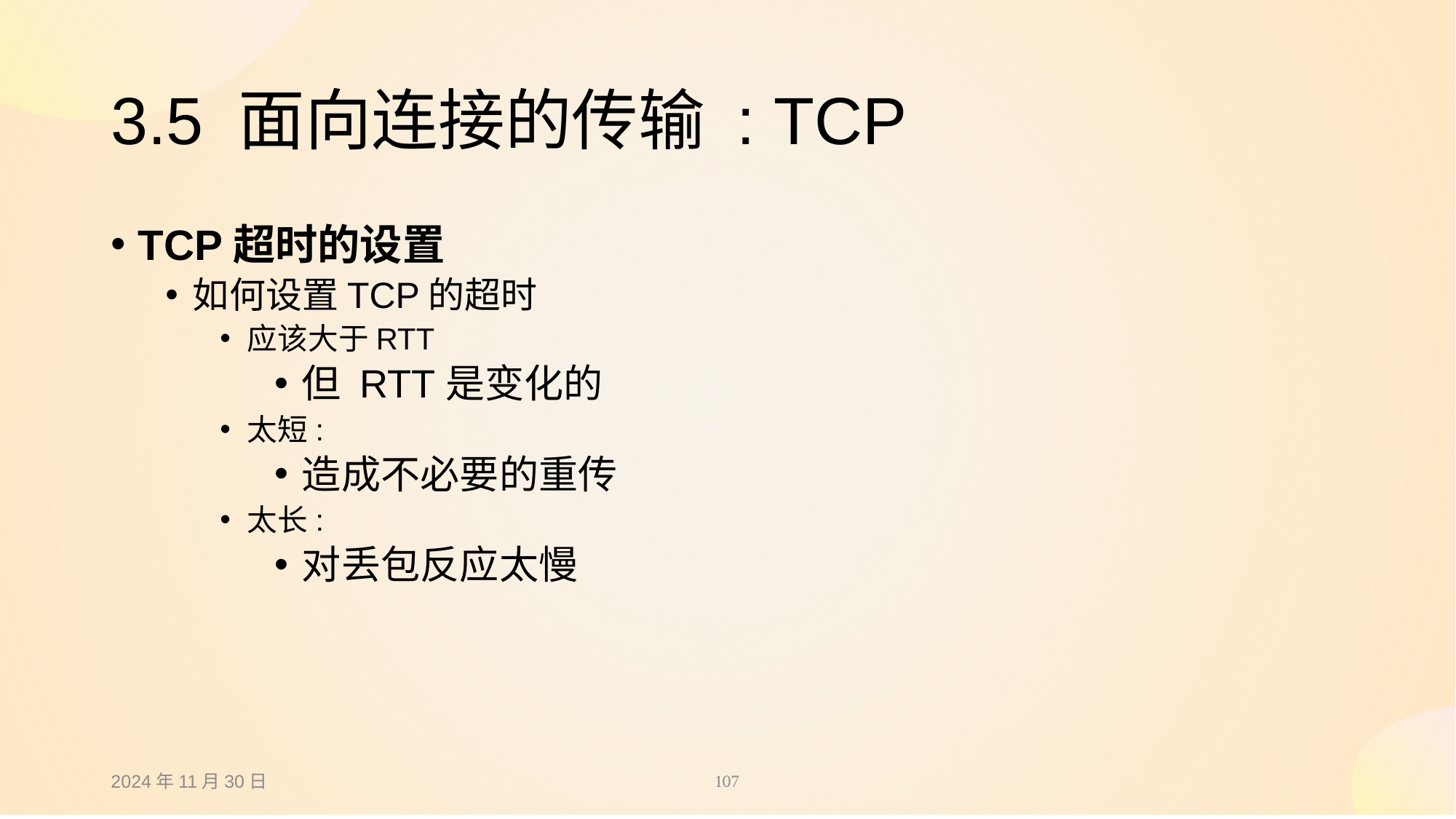

# 3.5 面向连接的传输 : TCP
TCP超时的设置
如何设置TCP的超时
应该大于RTT
但 RTT是变化的
太短:
造成不必要的重传
太长:
对丢包反应太慢
2024年11月30日
107